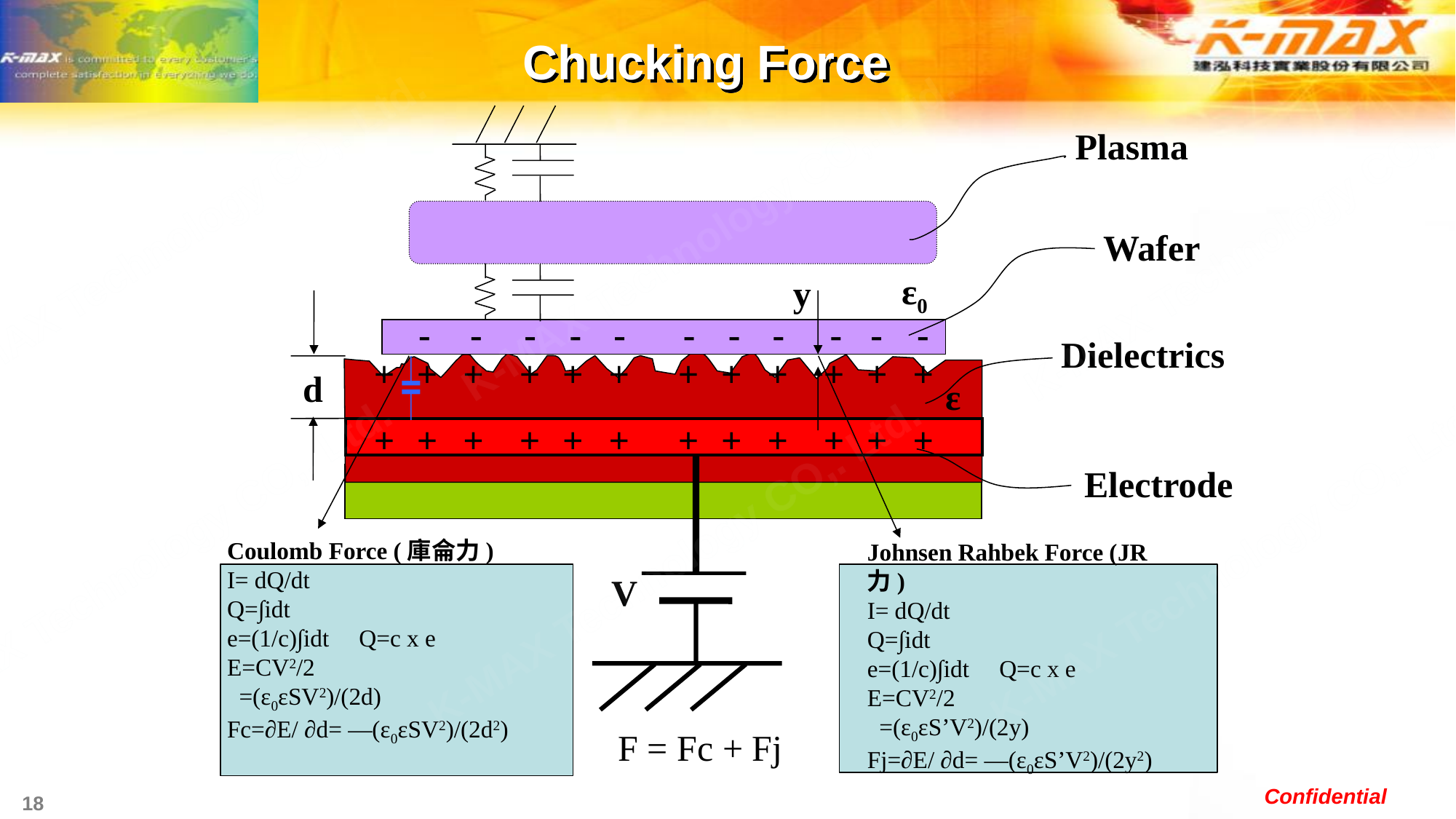

Chucking Force

Plasma

K-MAX Technology CO,. Ltd.
K-MAX Technology CO,. Ltd.
K-MAX Technology CO,. Ltd.
Wafer

ε0

y

‐
‐
‐
‐
‐
‐
‐
‐
‐
‐
‐

Dielectrics
+
+
+
+
+
+
+
+
+
+
+
+

d

ε

+
+
+
+
+
+
+
+
+
+
+
+

Electrode

K-MAX Technology CO,. Ltd.
K-MAX Technology CO,. Ltd.
K-MAX Technology CO,. Ltd.
Coulomb Force (庫侖力)
I= dQ/dt
Q=∫idt
e=(1/c)∫idt     Q=c x e
E=CV2/2
  =(ε0εSV2)/(2d)
Fc=∂E/ ∂d= ―(ε0εSV2)/(2d2)

Johnsen Rahbek Force (JR力)
I= dQ/dt
Q=∫idt
e=(1/c)∫idt     Q=c x e
E=CV2/2
  =(ε0εS’V2)/(2y)
Fj=∂E/ ∂d= ―(ε0εS’V2)/(2y2)

V

F = Fc + Fj